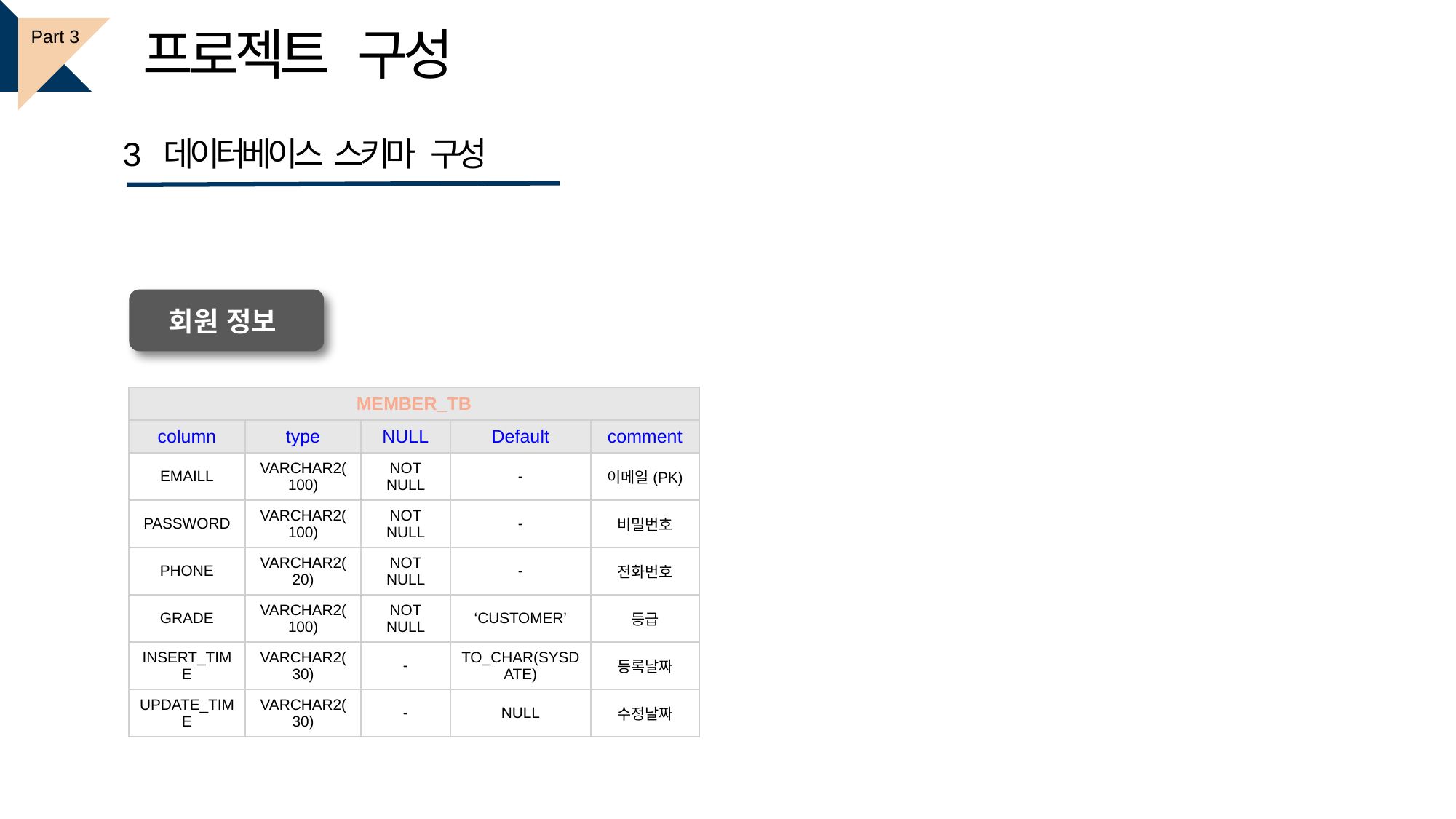

프로젝트   구성

Part 3
3   데이터베이스   스키마    구성
회원 정보
| MEMBER\_TB |  |  |  |  |
| --- | --- | --- | --- | --- |
| column | type | NULL | Default | comment |
| EMAILL | VARCHAR2(100) | NOT NULL | - | 이메일(PK) |
| PASSWORD | VARCHAR2(100) | NOT NULL | - | 비밀번호 |
| PHONE | VARCHAR2(20) | NOT NULL | - | 전화번호 |
| GRADE | VARCHAR2(100) | NOT NULL | ‘CUSTOMER’ | 등급 |
| INSERT\_TIME | VARCHAR2(30) | - | TO\_CHAR(SYSDATE) | 등록날짜 |
| UPDATE\_TIME | VARCHAR2(30) | - | NULL | 수정날짜 |